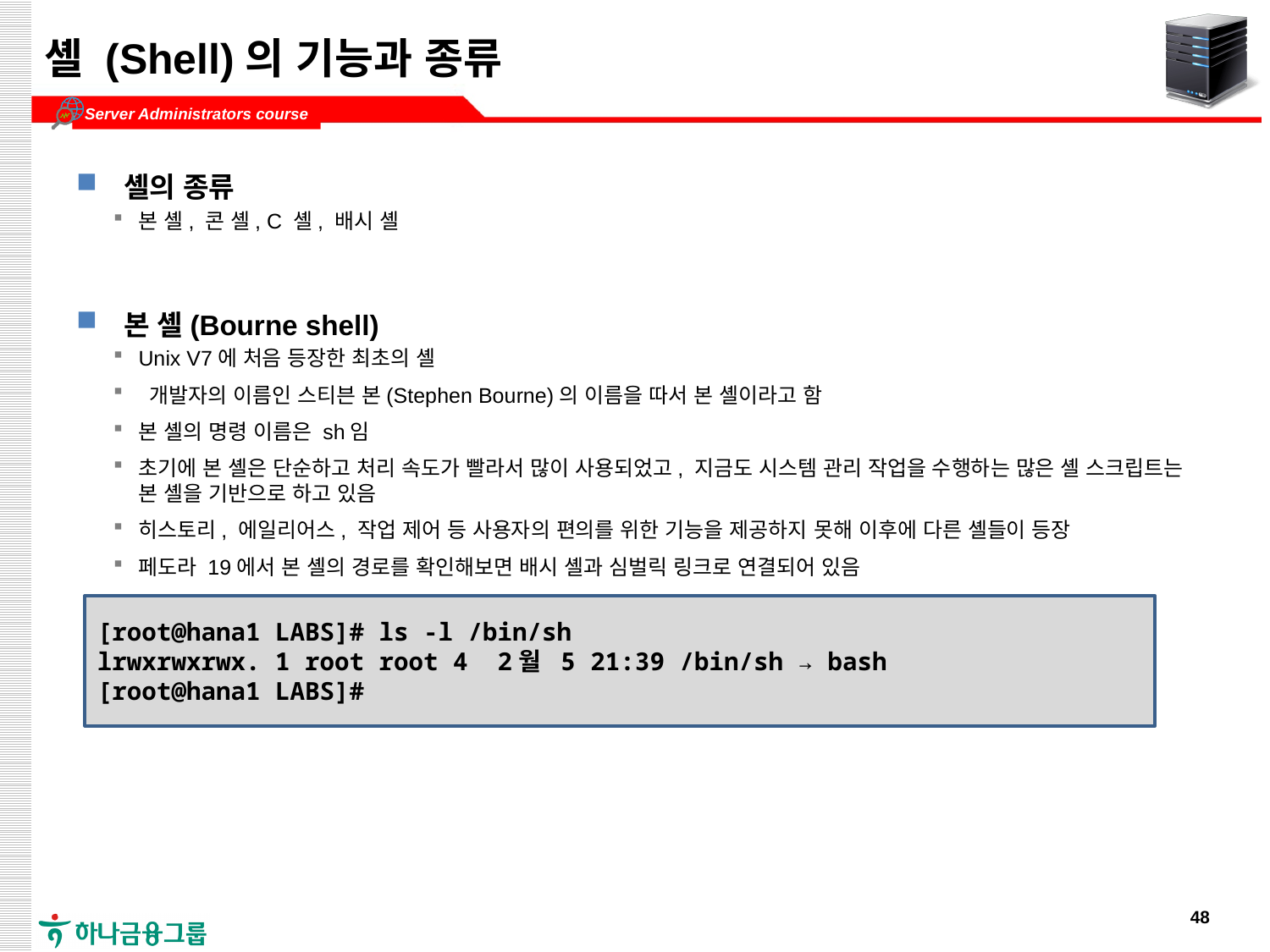

# 셸 (Shell)의 기능과 종류
셸의 종류
본 셸, 콘 셸, C 셸, 배시 셸

본 셸(Bourne shell)
Unix V7에 처음 등장한 최초의 셸
 개발자의 이름인 스티븐 본(Stephen Bourne)의 이름을 따서 본 셸이라고 함
본 셸의 명령 이름은 sh임
초기에 본 셸은 단순하고 처리 속도가 빨라서 많이 사용되었고, 지금도 시스템 관리 작업을 수행하는 많은 셸 스크립트는 본 셸을 기반으로 하고 있음
히스토리, 에일리어스, 작업 제어 등 사용자의 편의를 위한 기능을 제공하지 못해 이후에 다른 셸들이 등장
페도라 19에서 본 셸의 경로를 확인해보면 배시 셸과 심벌릭 링크로 연결되어 있음
[root@hana1 LABS]# ls -l /bin/sh
lrwxrwxrwx. 1 root root 4  2월  5 21:39 /bin/sh → bash
[root@hana1 LABS]#